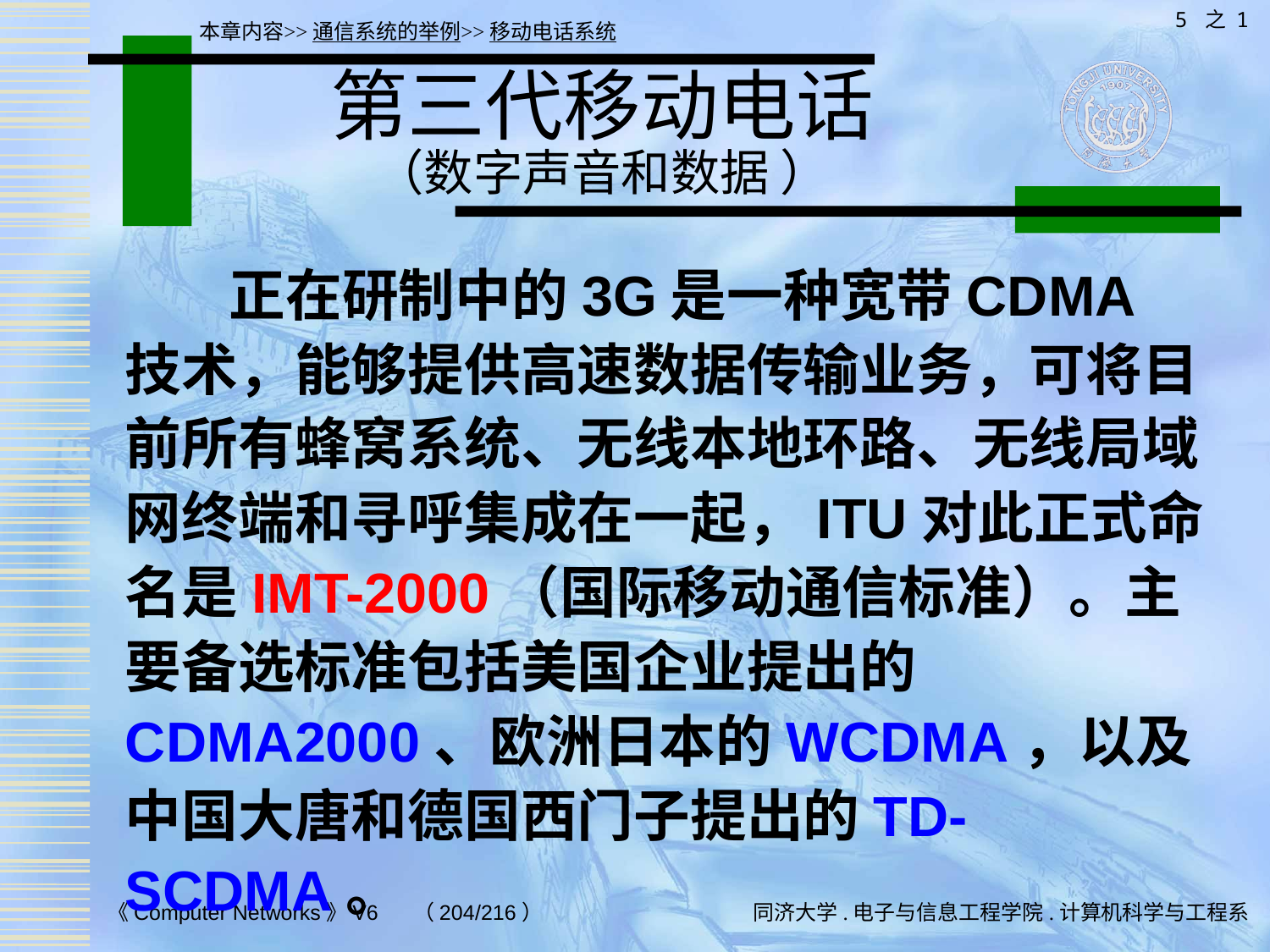

5 之 1
本章内容>>通信系统的举例>>移动电话系统
# 第三代移动电话 （数字声音和数据 ）
       正在研制中的3G是一种宽带CDMA技术，能够提供高速数据传输业务，可将目前所有蜂窝系统、无线本地环路、无线局域网终端和寻呼集成在一起，ITU对此正式命名是IMT-2000（国际移动通信标准）。主要备选标准包括美国企业提出的CDMA2000、欧洲日本的WCDMA，以及中国大唐和德国西门子提出的TD-SCDMA。